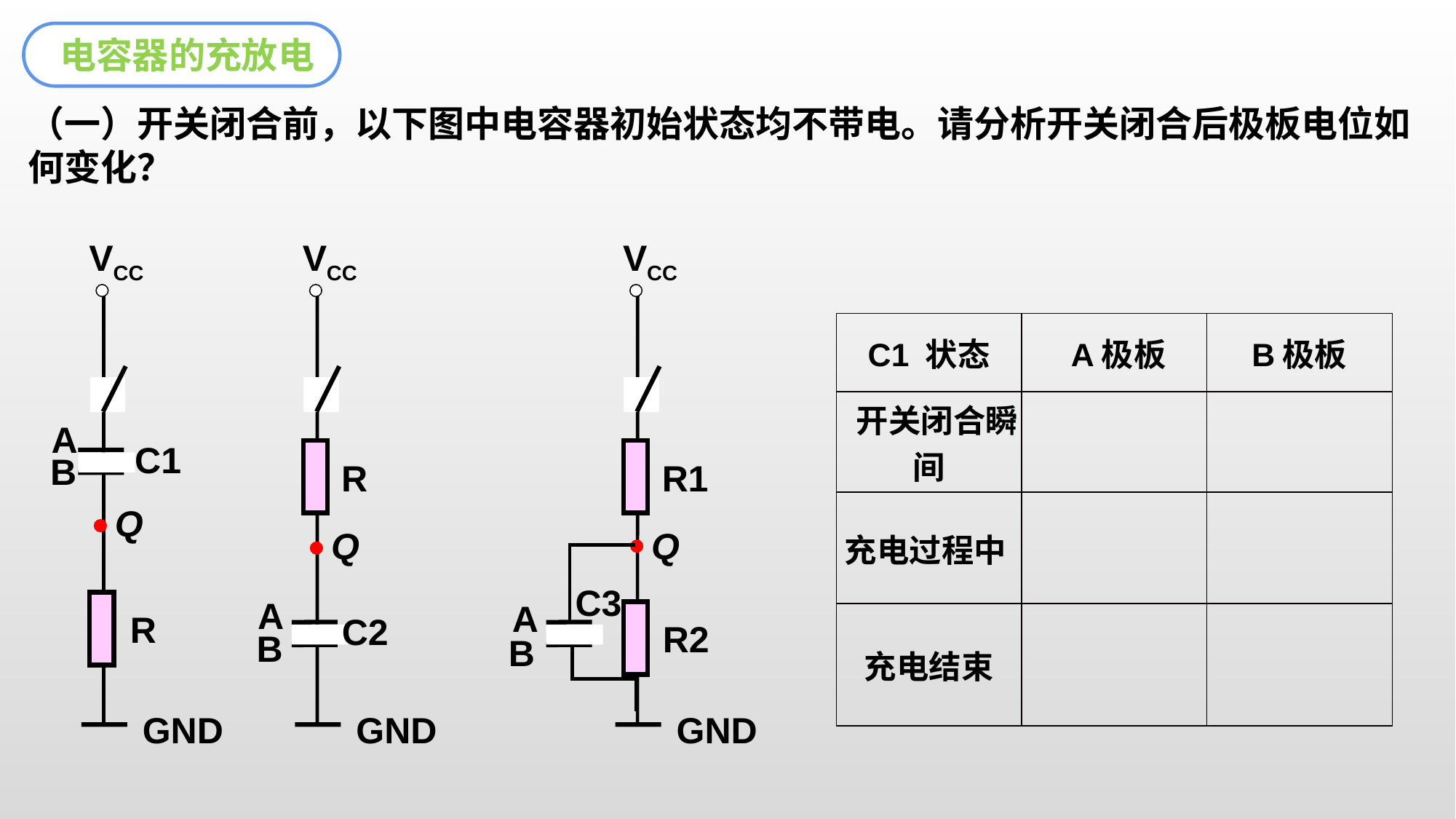

电容器的充放电
（一）开关闭合前，以下图中电容器初始状态均不带电。请分析开关闭合后极板电位如何变化？
VCC

A
B

Q

R
GND

C1
VCC

R
Q

A
B

GND

C2
VCC

R1
Q

C3
A

R2

B

GND

| C1 状态 | A极板 | B极板 |
| --- | --- | --- |
| 开关闭合瞬间 |  |  |
| 充电过程中 |  |  |
| 充电结束 |  |  |